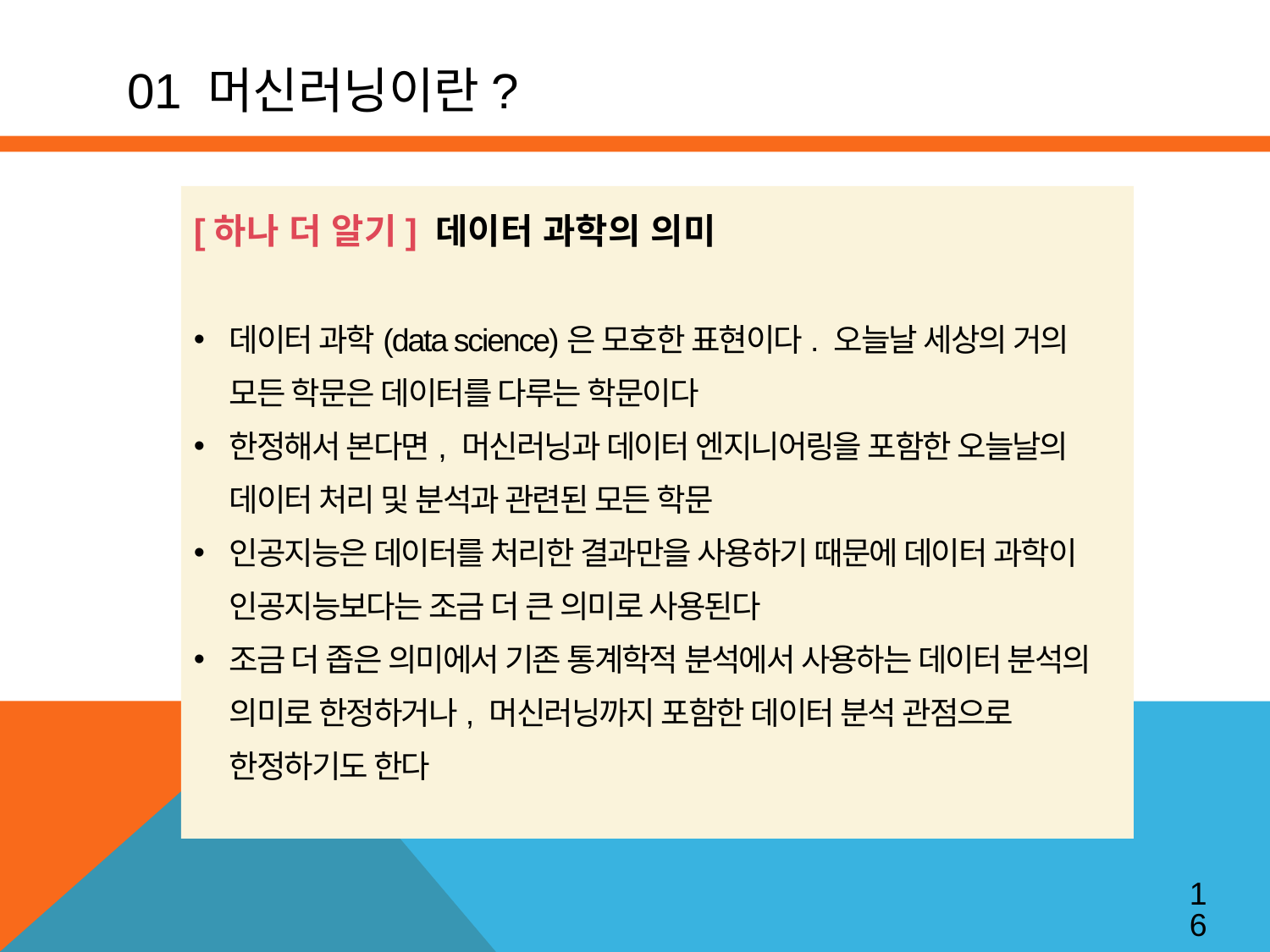

# 01 머신러닝이란?
[하나 더 알기] 데이터 과학의 의미

데이터 과학(data science)은 모호한 표현이다. 오늘날 세상의 거의 모든 학문은 데이터를 다루는 학문이다
한정해서 본다면, 머신러닝과 데이터 엔지니어링을 포함한 오늘날의 데이터 처리 및 분석과 관련된 모든 학문
인공지능은 데이터를 처리한 결과만을 사용하기 때문에 데이터 과학이 인공지능보다는 조금 더 큰 의미로 사용된다
조금 더 좁은 의미에서 기존 통계학적 분석에서 사용하는 데이터 분석의 의미로 한정하거나, 머신러닝까지 포함한 데이터 분석 관점으로 한정하기도 한다
16